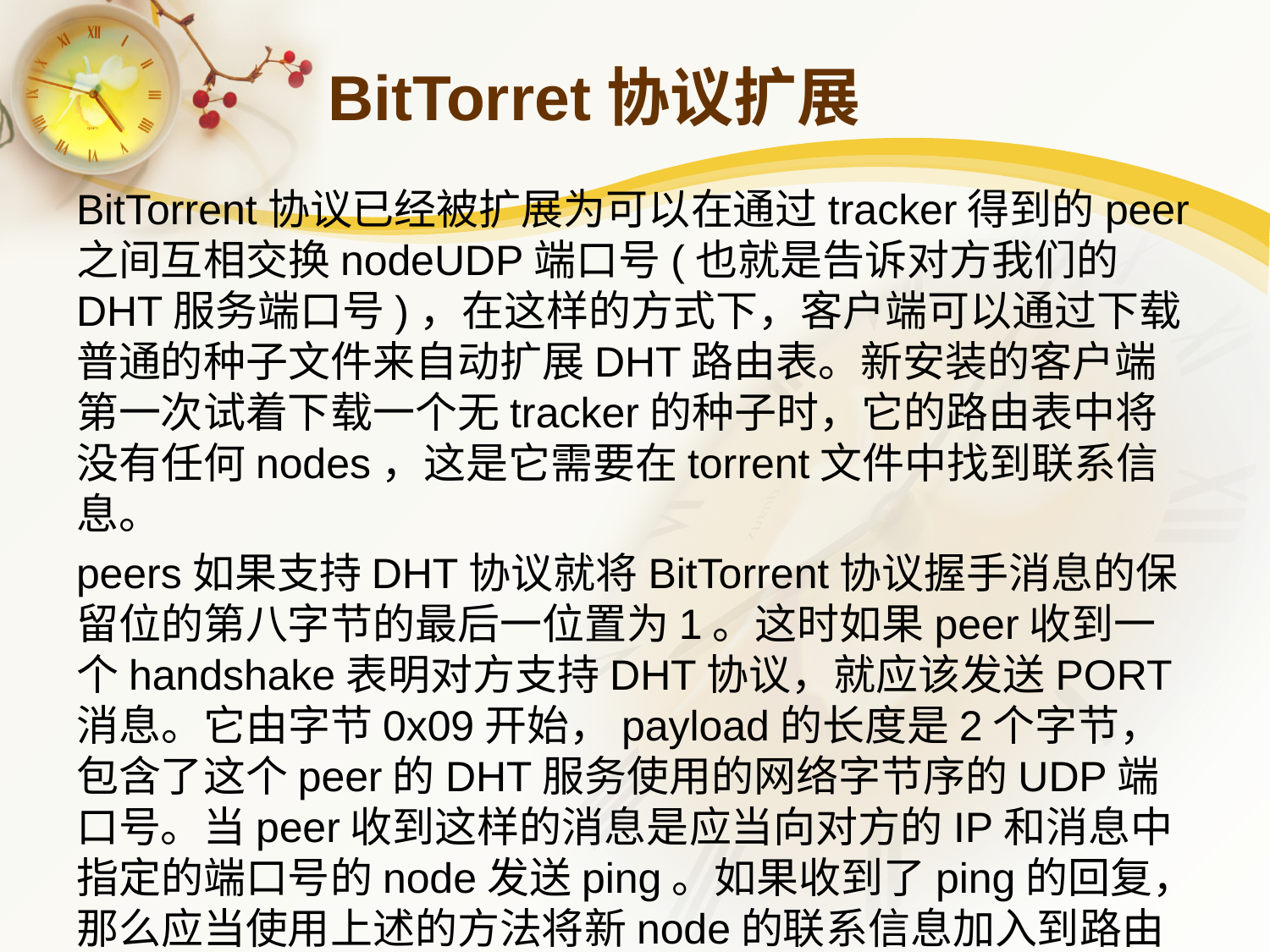

# BitTorret协议扩展
BitTorrent协议已经被扩展为可以在通过tracker得到的peer之间互相交换nodeUDP端口号(也就是告诉对方我们的DHT服务端口号)，在这样的方式下，客户端可以通过下载普通的种子文件来自动扩展DHT路由表。新安装的客户端第一次试着下载一个无tracker的种子时，它的路由表中将没有任何nodes，这是它需要在torrent文件中找到联系信息。
peers如果支持DHT协议就将BitTorrent协议握手消息的保留位的第八字节的最后一位置为1。这时如果peer收到一个handshake表明对方支持DHT协议，就应该发送PORT消息。它由字节0x09开始，payload的长度是2个字节，包含了这个peer的DHT服务使用的网络字节序的UDP端口号。当peer收到这样的消息是应当向对方的IP和消息中指定的端口号的node发送ping。如果收到了ping的回复，那么应当使用上述的方法将新node的联系信息加入到路由表中。